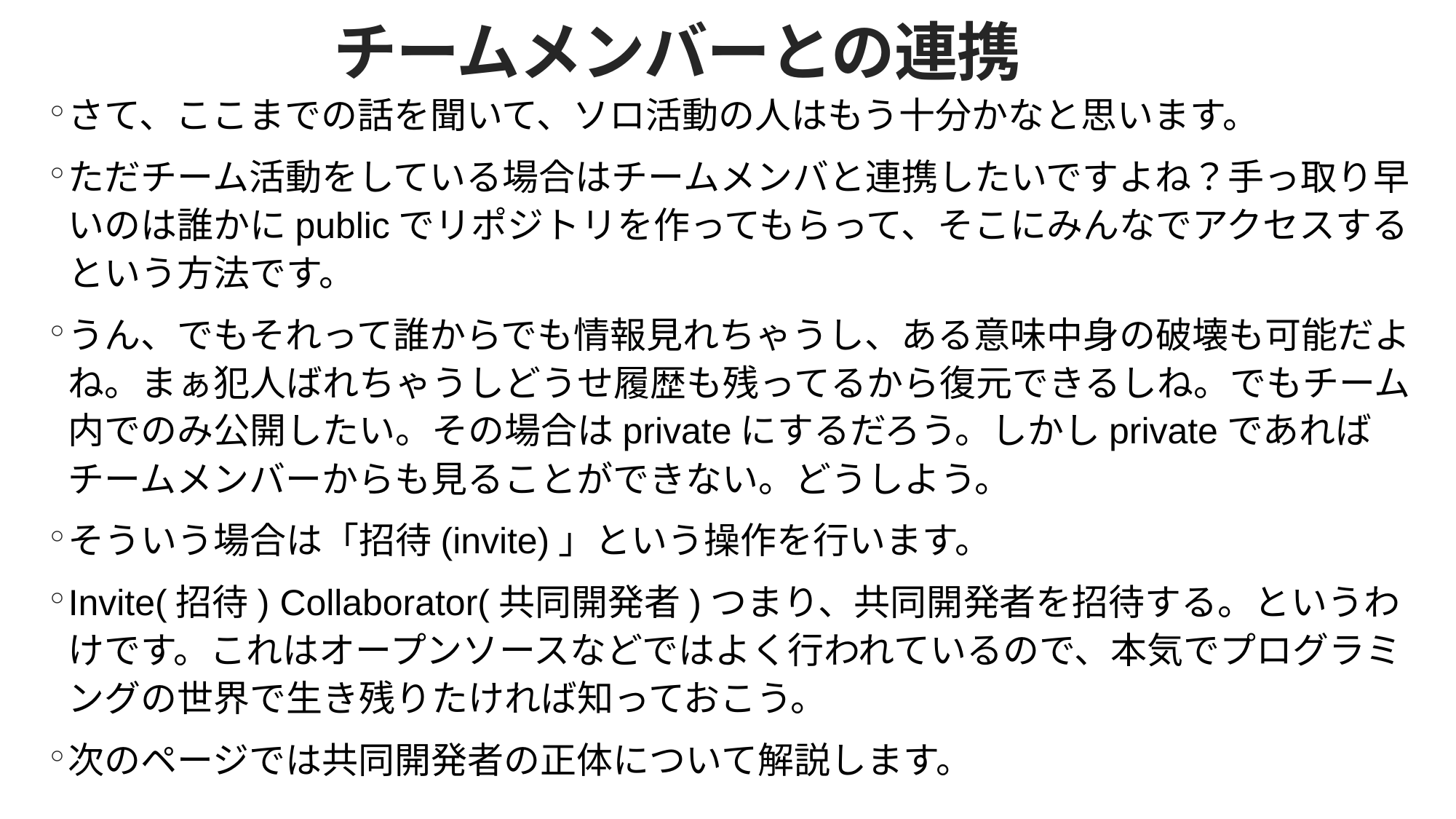

# チームメンバーとの連携
さて、ここまでの話を聞いて、ソロ活動の人はもう十分かなと思います。
ただチーム活動をしている場合はチームメンバと連携したいですよね？手っ取り早いのは誰かにpublicでリポジトリを作ってもらって、そこにみんなでアクセスするという方法です。
うん、でもそれって誰からでも情報見れちゃうし、ある意味中身の破壊も可能だよね。まぁ犯人ばれちゃうしどうせ履歴も残ってるから復元できるしね。でもチーム内でのみ公開したい。その場合はprivateにするだろう。しかしprivateであればチームメンバーからも見ることができない。どうしよう。
そういう場合は「招待(invite)」という操作を行います。
Invite(招待) Collaborator(共同開発者)つまり、共同開発者を招待する。というわけです。これはオープンソースなどではよく行われているので、本気でプログラミングの世界で生き残りたければ知っておこう。
次のページでは共同開発者の正体について解説します。